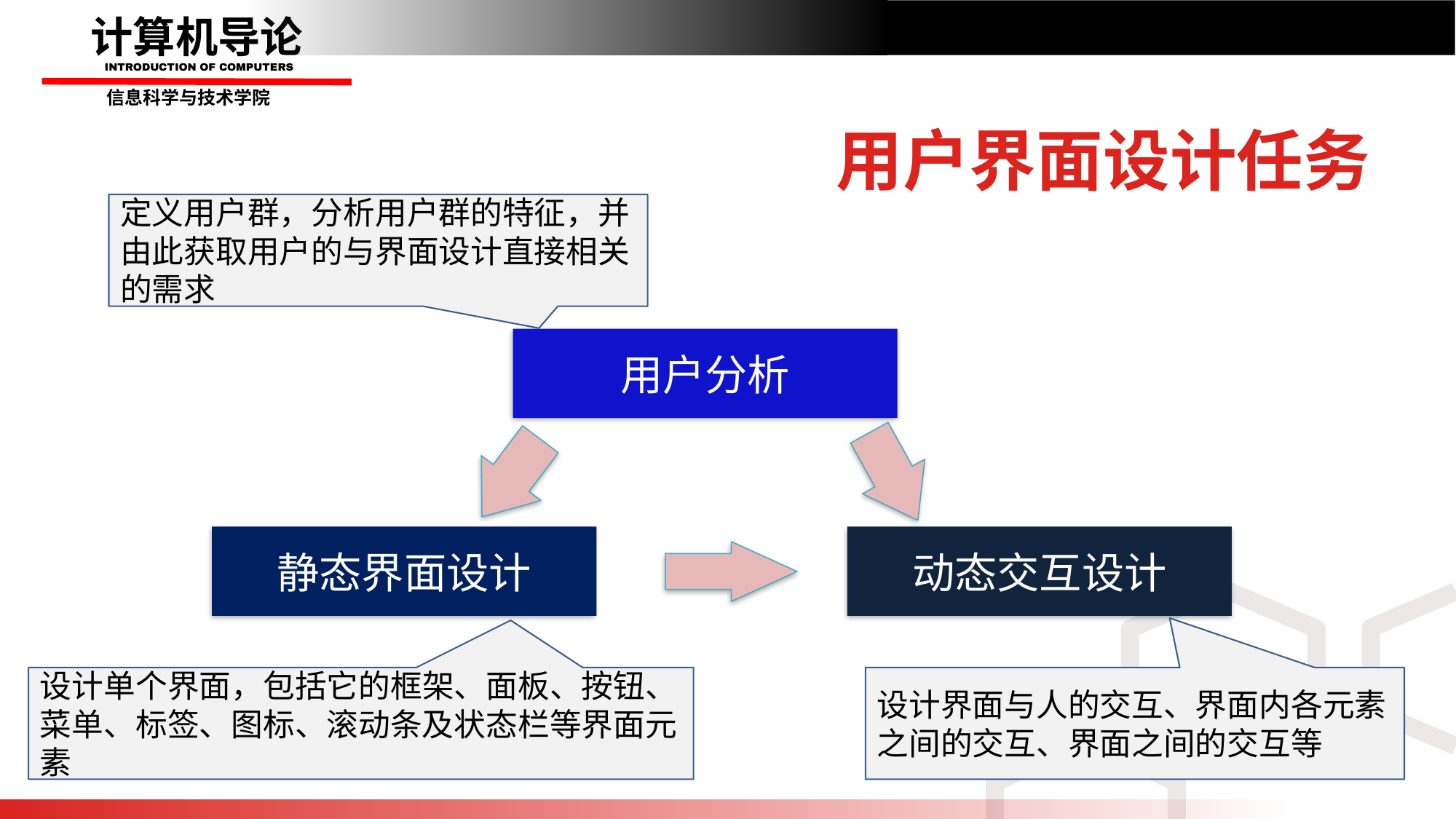

# 用户界面设计任务
定义用户群，分析用户群的特征，并由此获取用户的与界面设计直接相关的需求
用户分析

静态界面设计
动态交互设计

设计单个界面，包括它的框架、面板、按钮、菜单、标签、图标、滚动条及状态栏等界面元素
设计界面与人的交互、界面内各元素之间的交互、界面之间的交互等